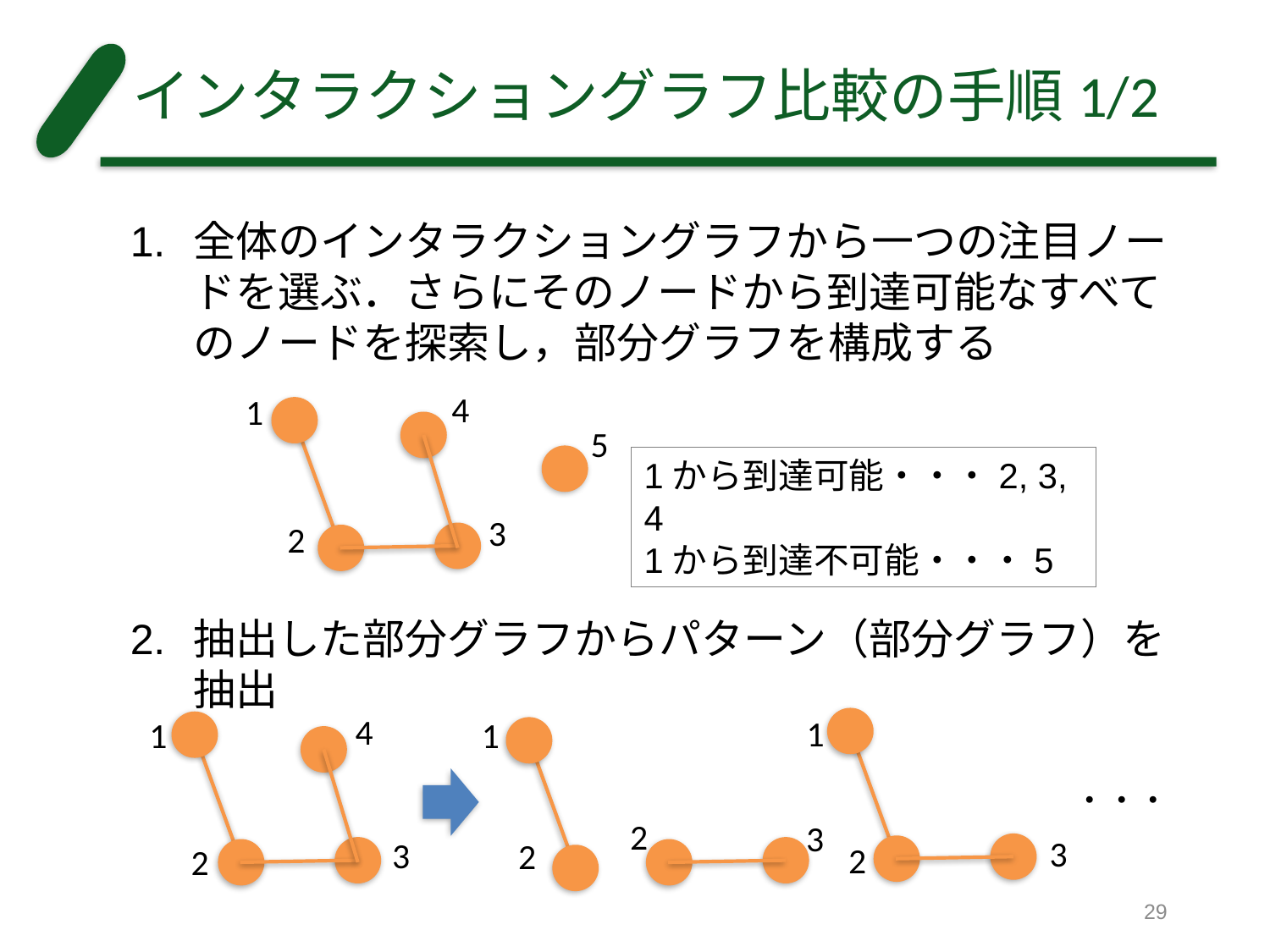

# インタラクショングラフ比較の手順1/2
全体のインタラクショングラフから一つの注目ノードを選ぶ．さらにそのノードから到達可能なすべてのノードを探索し，部分グラフを構成する

抽出した部分グラフからパターン（部分グラフ）を抽出
4
1

5

1から到達可能・・・2, 3, 4
1から到達不可能・・・5
3
2
4
1
1
1

・・・
2
3
3
3
2
2

2

29